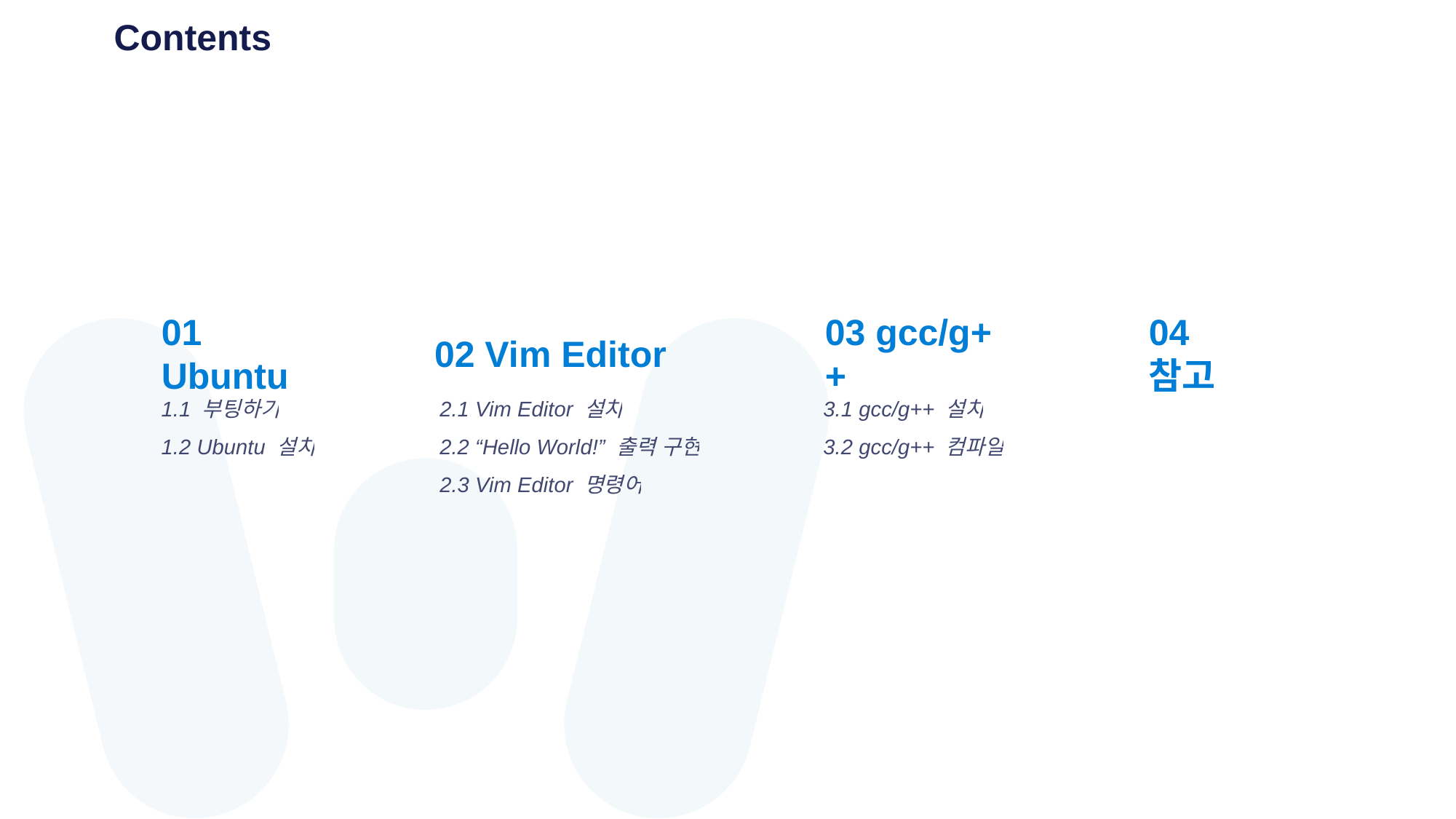

Contents
01 Ubuntu
02 Vim Editor
03 gcc/g++
04 참고
1.1 부팅하기
1.2 Ubuntu 설치
2.1 Vim Editor 설치
2.2 “Hello World!” 출력 구현
2.3 Vim Editor 명령어
3.1 gcc/g++ 설치
3.2 gcc/g++ 컴파일